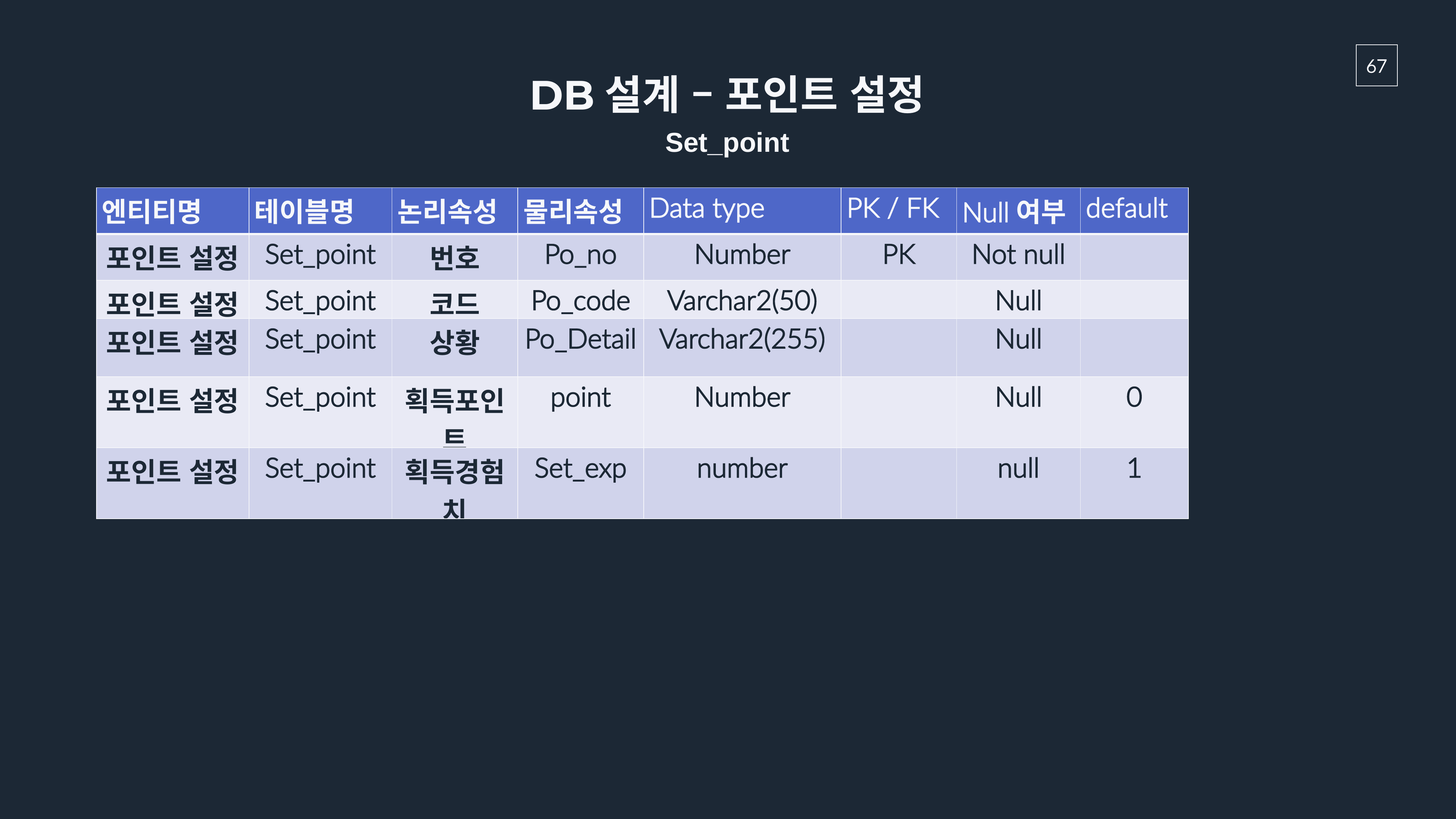

DB설계 – 포인트 설정
Set_point
| 엔티티명 | 테이블명 | 논리속성 | 물리속성 | Data type | PK / FK | Null여부 | default |
| --- | --- | --- | --- | --- | --- | --- | --- |
| 포인트 설정 | Set\_point | 번호 | Po\_no | Number | PK | Not null |  |
| 포인트 설정 | Set\_point | 코드 | Po\_code | Varchar2(50) |  | Null |  |
| 포인트 설정 | Set\_point | 상황 | Po\_Detail | Varchar2(255) |  | Null |  |
| 포인트 설정 | Set\_point | 획득포인트 | point | Number |  | Null | 0 |
| 포인트 설정 | Set\_point | 획득경험치 | Set\_exp | number |  | null | 1 |